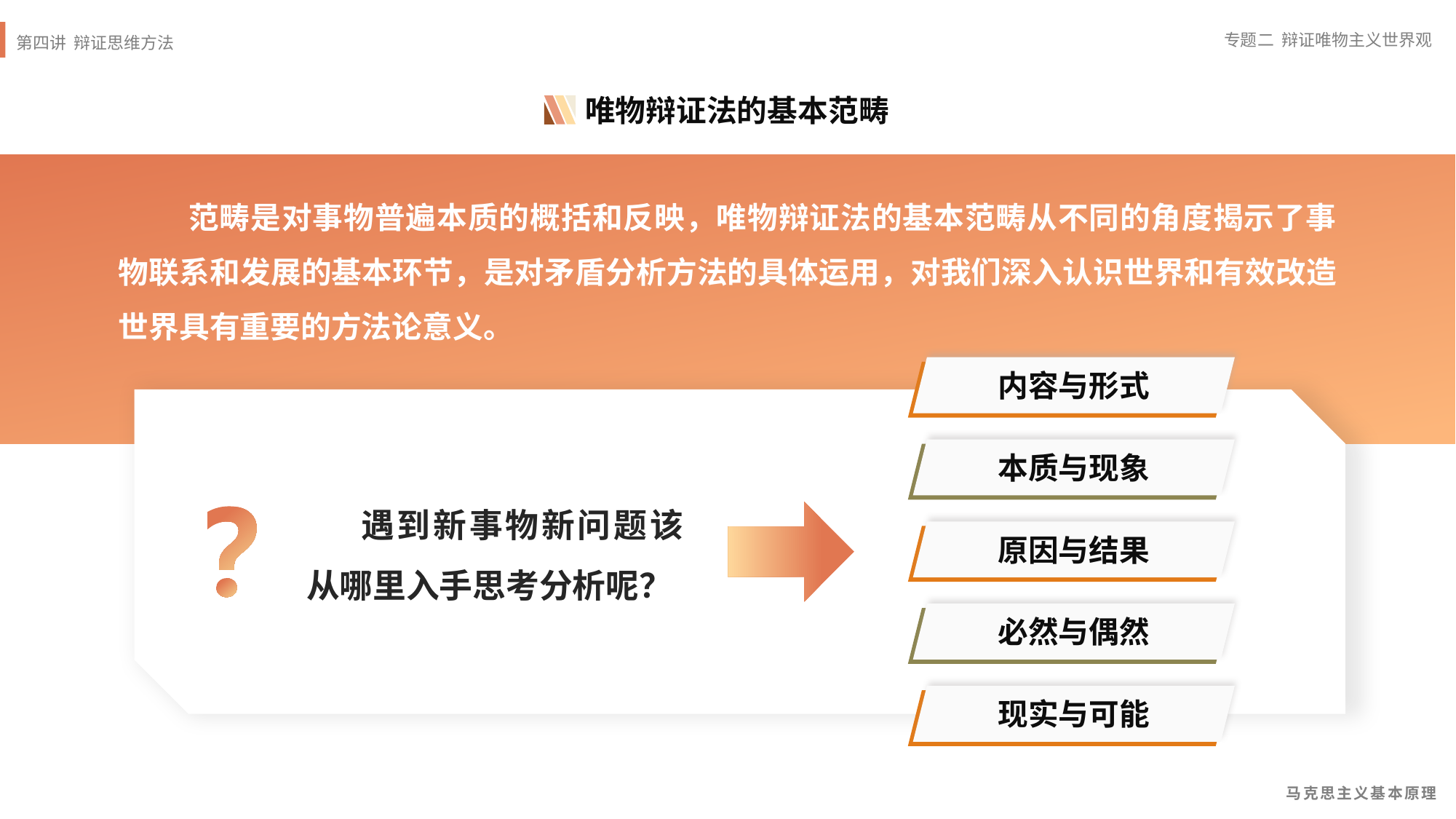

唯物辩证法的基本范畴

 范畴是对事物普遍本质的概括和反映，唯物辩证法的基本范畴从不同的角度揭示了事物联系和发展的基本环节，是对矛盾分析方法的具体运用，对我们深入认识世界和有效改造世界具有重要的方法论意义。

内容与形式

本质与现象

遇到新事物新问题该从哪里入手思考分析呢？

原因与结果

必然与偶然

现实与可能